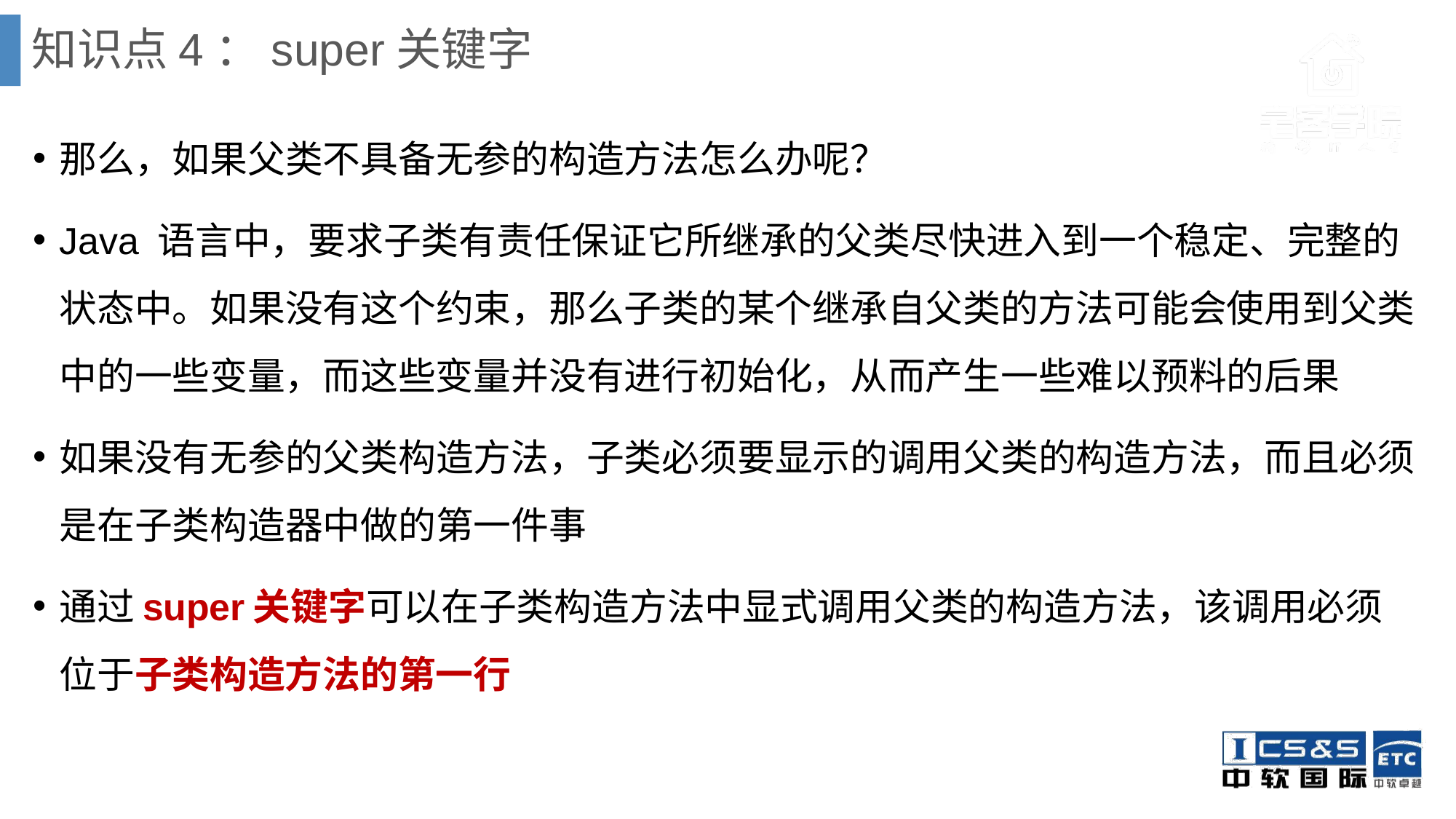

# 知识点4：super关键字
那么，如果父类不具备无参的构造方法怎么办呢？
Java 语言中，要求子类有责任保证它所继承的父类尽快进入到一个稳定、完整的状态中。如果没有这个约束，那么子类的某个继承自父类的方法可能会使用到父类中的一些变量，而这些变量并没有进行初始化，从而产生一些难以预料的后果
如果没有无参的父类构造方法，子类必须要显示的调用父类的构造方法，而且必须是在子类构造器中做的第一件事
通过super关键字可以在子类构造方法中显式调用父类的构造方法，该调用必须位于子类构造方法的第一行